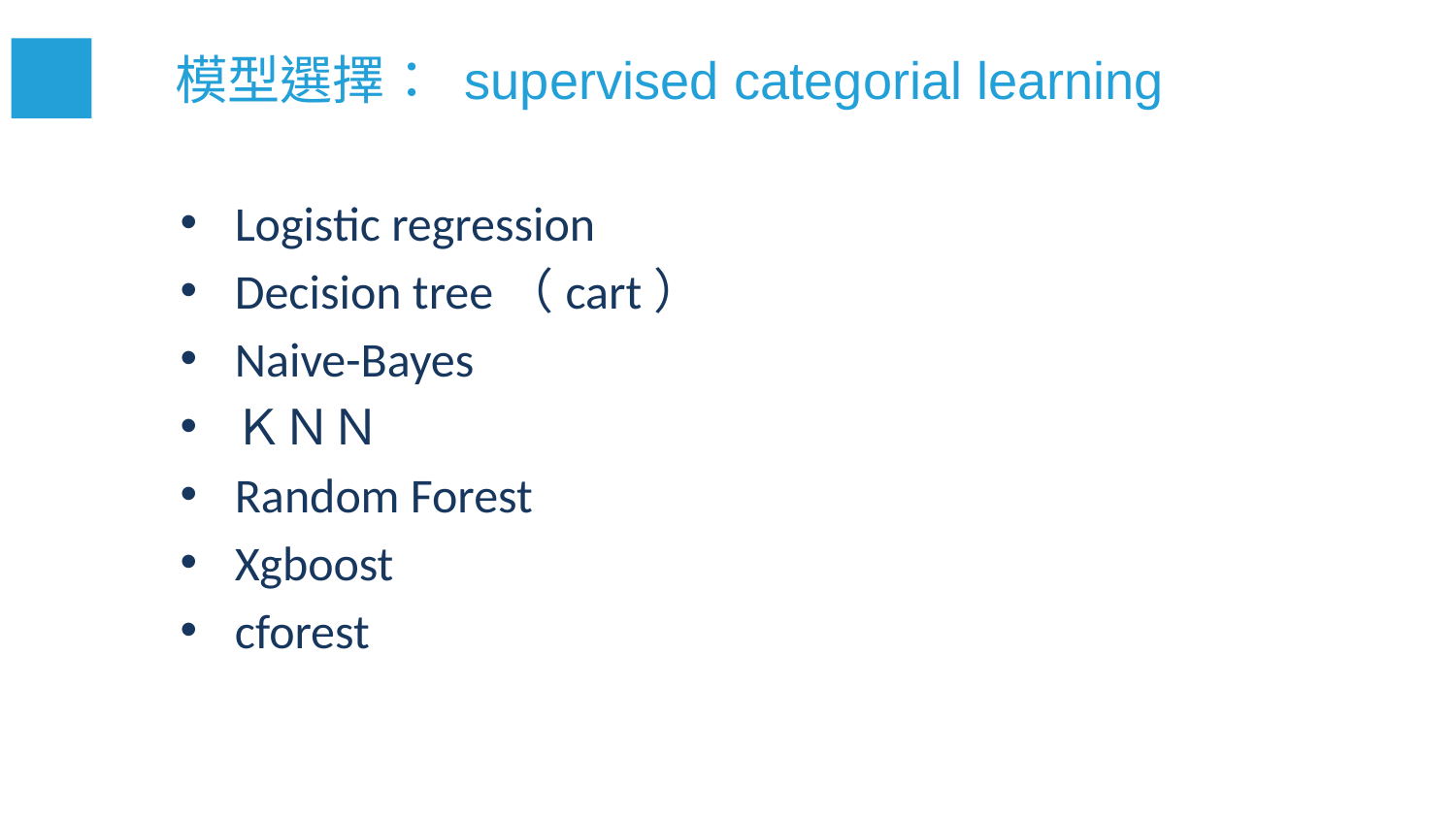

模型選擇： supervised categorial learning

Logistic regression
Decision tree（cart）
Naive-Bayes
ＫＮＮ
Random Forest
Xgboost
cforest